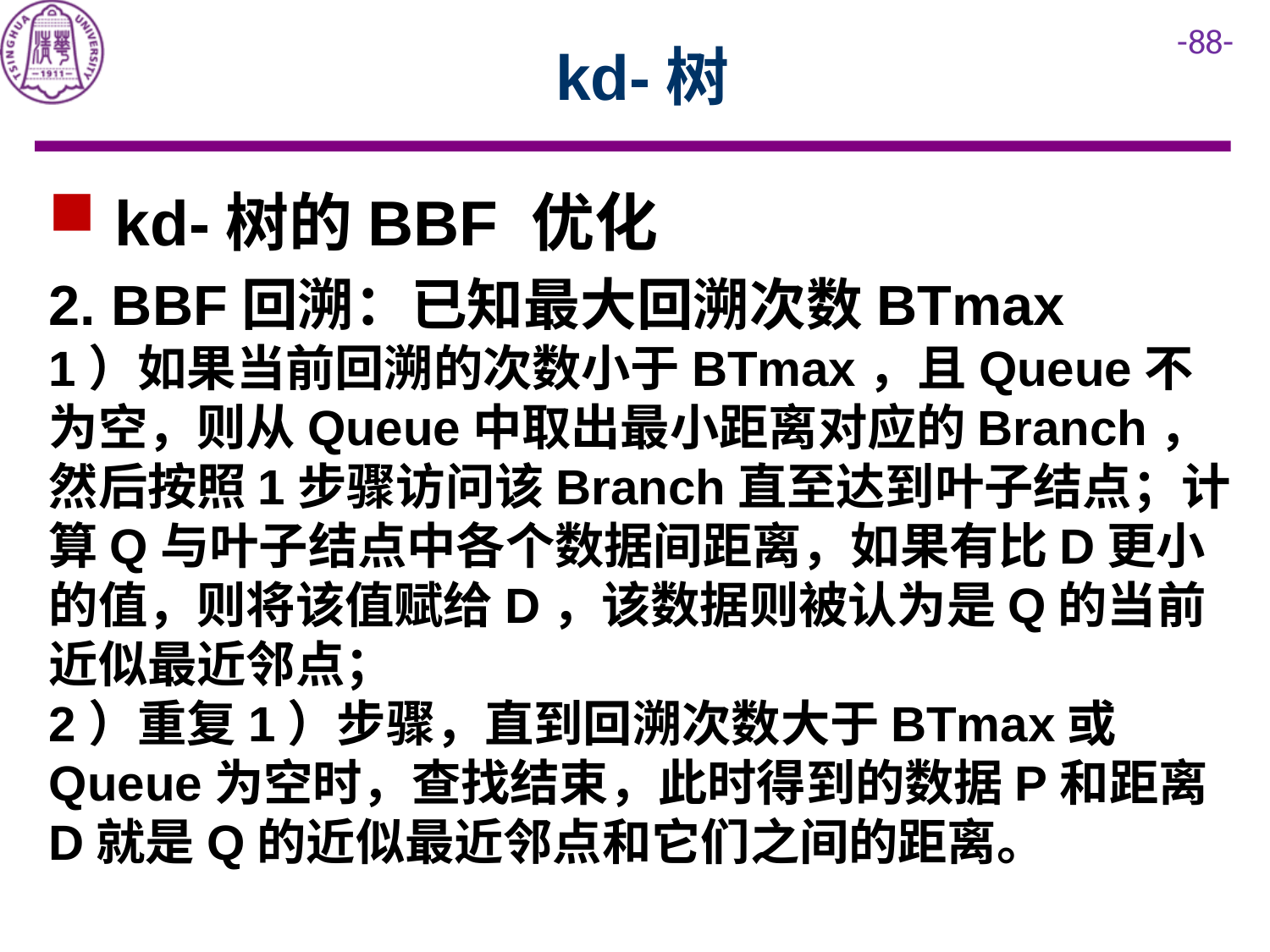

# kd-树
 kd-树的BBF 优化
2. BBF回溯：已知最大回溯次数BTmax
1）如果当前回溯的次数小于BTmax，且Queue不为空，则从Queue中取出最小距离对应的Branch，然后按照1步骤访问该Branch直至达到叶子结点；计算Q与叶子结点中各个数据间距离，如果有比D更小的值，则将该值赋给D，该数据则被认为是Q的当前近似最近邻点；
2）重复1）步骤，直到回溯次数大于BTmax或Queue为空时，查找结束，此时得到的数据P和距离D就是Q的近似最近邻点和它们之间的距离。